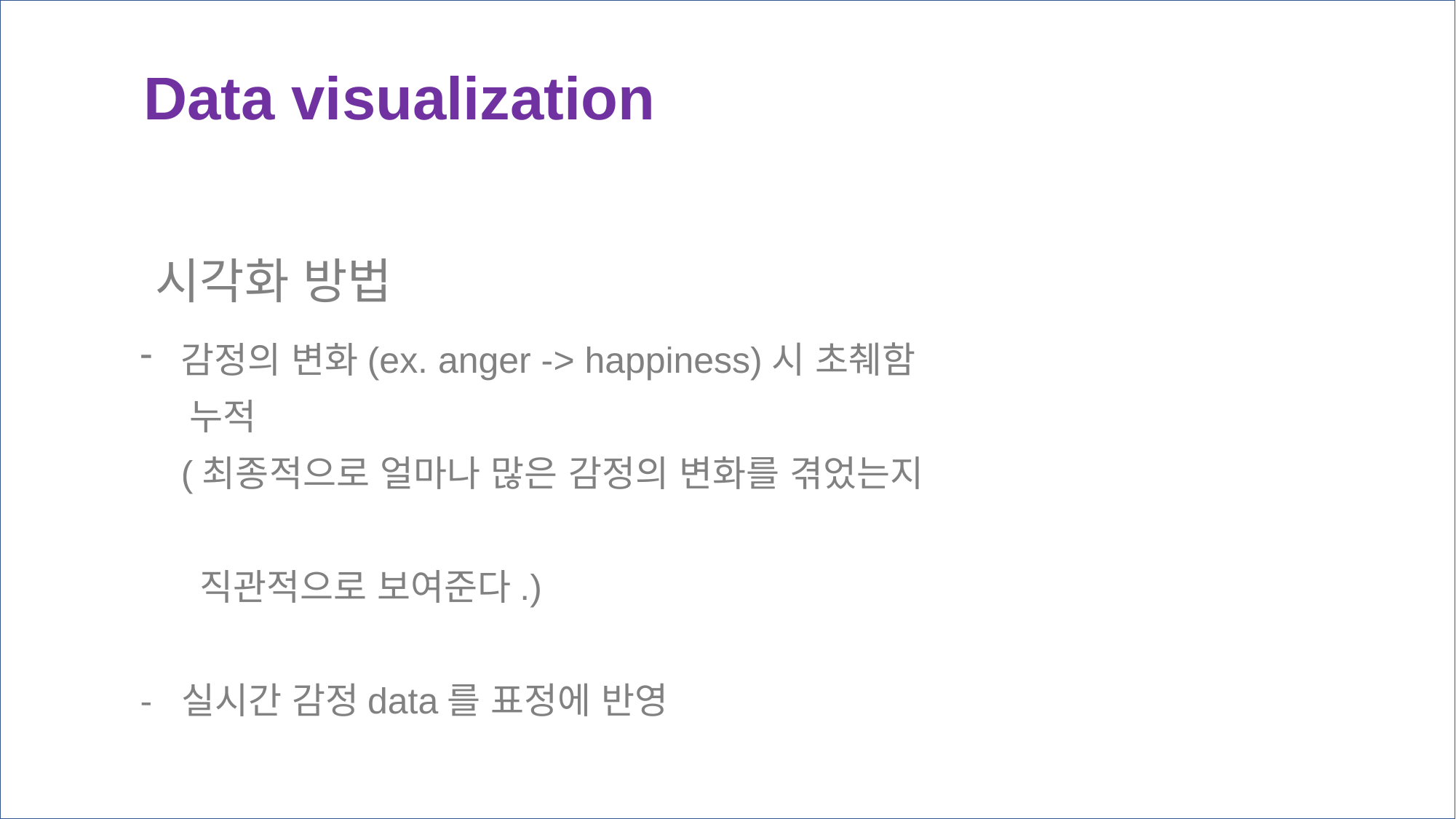

Data visualization
시각화 방법
감정의 변화(ex. anger -> happiness)시 초췌함
    누적
    (최종적으로 얼마나 많은 감정의 변화를 겪었는지
     직관적으로 보여준다.)

-  실시간 감정data를 표정에 반영